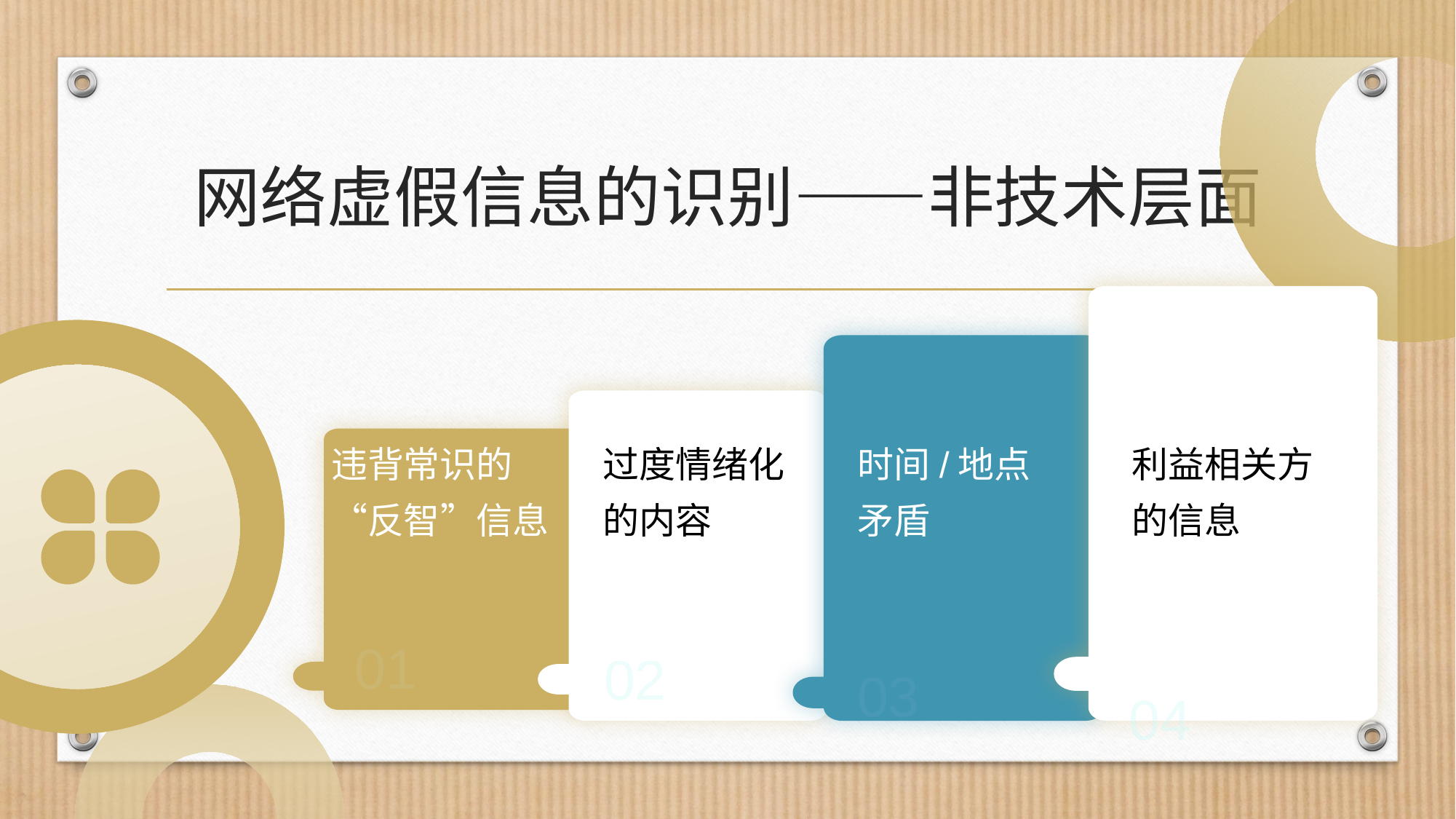

# 网络虚假信息的识别——非技术层面

违背常识的“反智”信息
时间/地点矛盾
过度情绪化的内容
利益相关方的信息

01
02
03
04